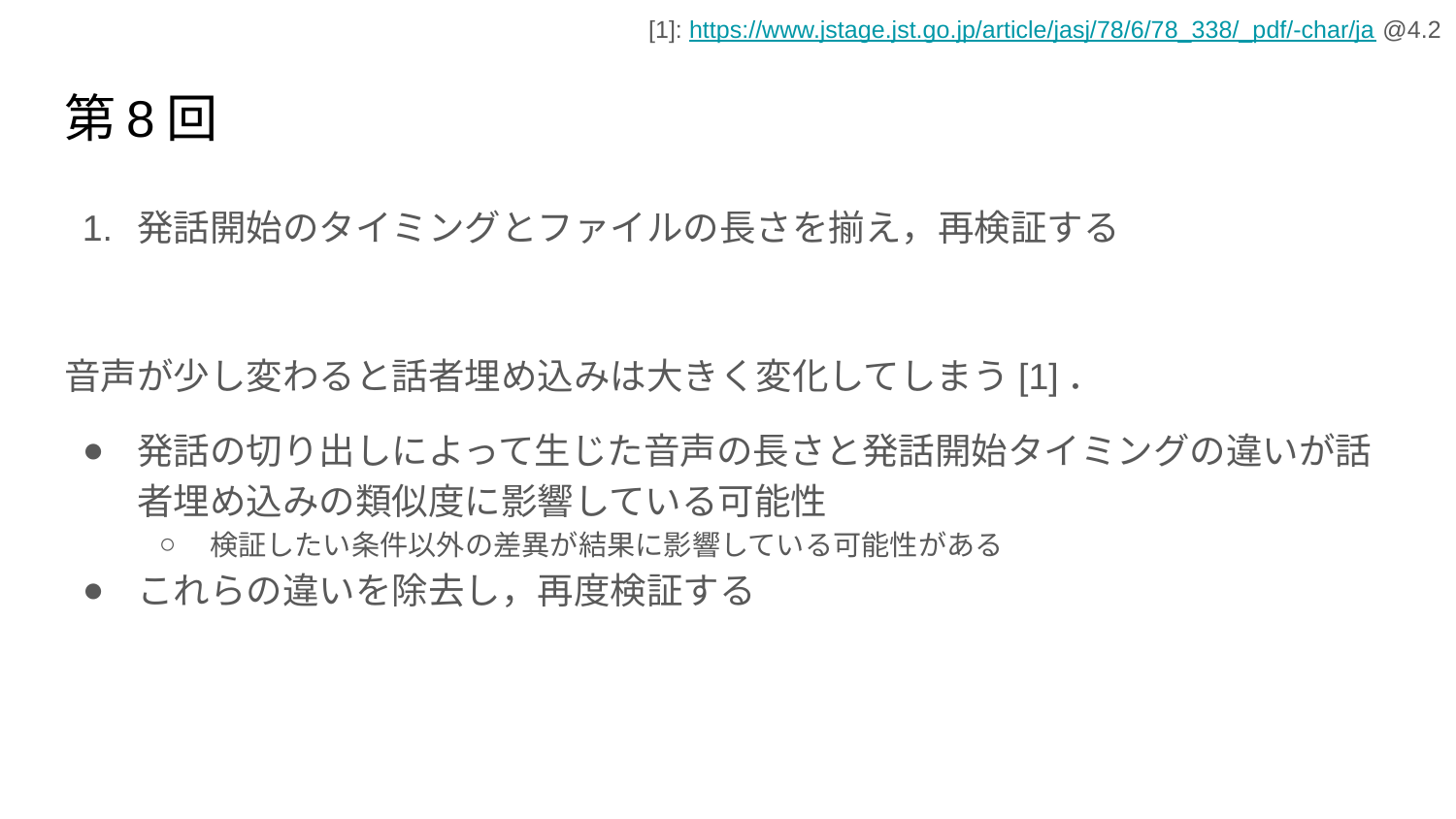

[1]: https://www.jstage.jst.go.jp/article/jasj/78/6/78_338/_pdf/-char/ja @4.2
# 第8回
発話開始のタイミングとファイルの長さを揃え，再検証する

音声が少し変わると話者埋め込みは大きく変化してしまう[1]．
発話の切り出しによって生じた音声の長さと発話開始タイミングの違いが話者埋め込みの類似度に影響している可能性
検証したい条件以外の差異が結果に影響している可能性がある
これらの違いを除去し，再度検証する